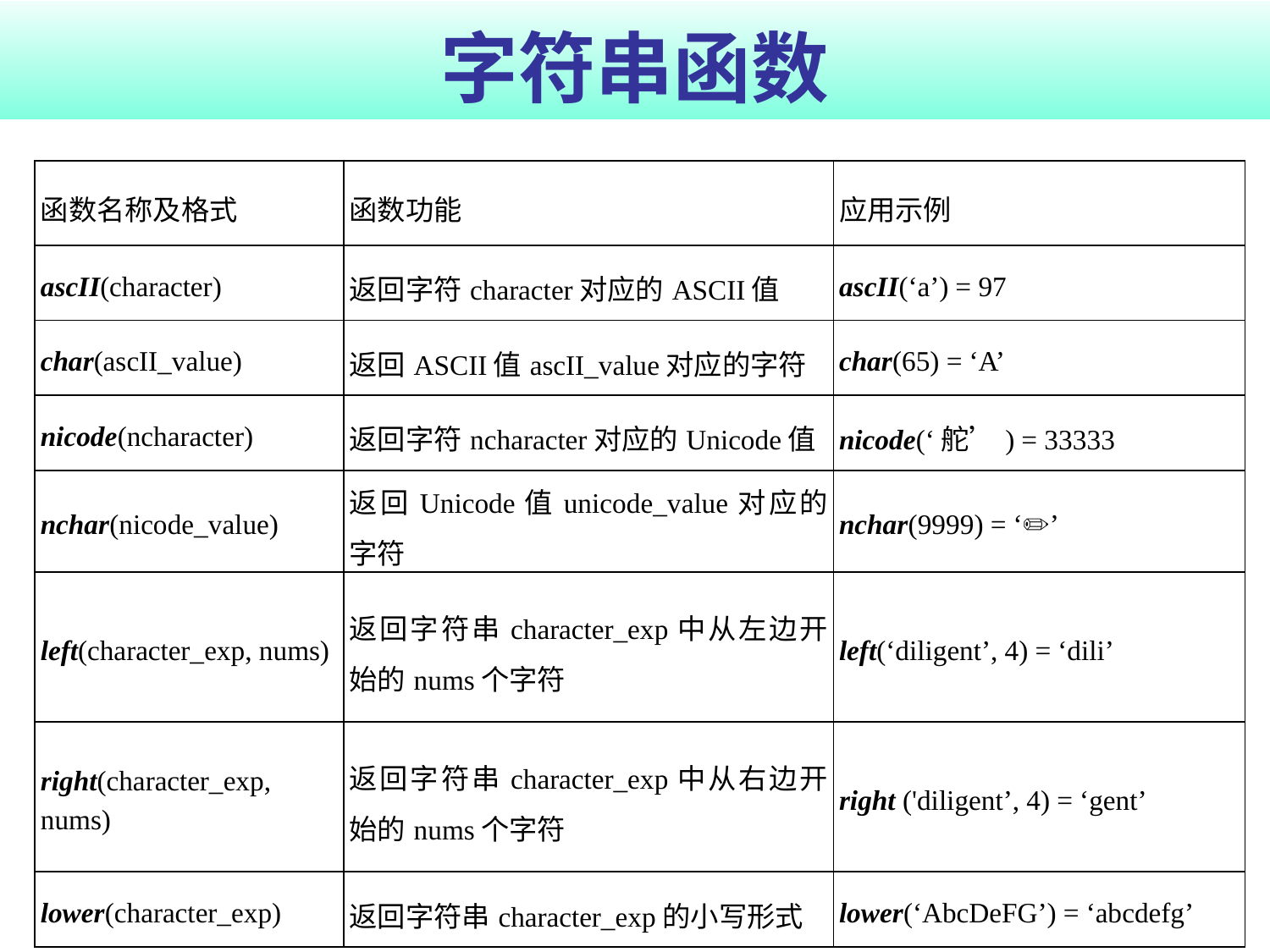

# 字符串函数
| 函数名称及格式 | 函数功能 | 应用示例 |
| --- | --- | --- |
| ascII(character) | 返回字符character对应的ASCII值 | ascII(‘a’) = 97 |
| char(ascII\_value) | 返回ASCII值ascII\_value对应的字符 | char(65) = ‘A’ |
| nicode(ncharacter) | 返回字符ncharacter对应的Unicode值 | nicode(‘舵’) = 33333 |
| nchar(nicode\_value) | 返回Unicode值unicode\_value对应的字符 | nchar(9999) = ‘✏’ |
| left(character\_exp, nums) | 返回字符串character\_exp中从左边开始的nums个字符 | left(‘diligent’, 4) = ‘dili’ |
| right(character\_exp, nums) | 返回字符串character\_exp中从右边开始的nums个字符 | right ('diligent’, 4) = ‘gent’ |
| lower(character\_exp) | 返回字符串character\_exp的小写形式 | lower(‘AbcDeFG’) = ‘abcdefg’ |